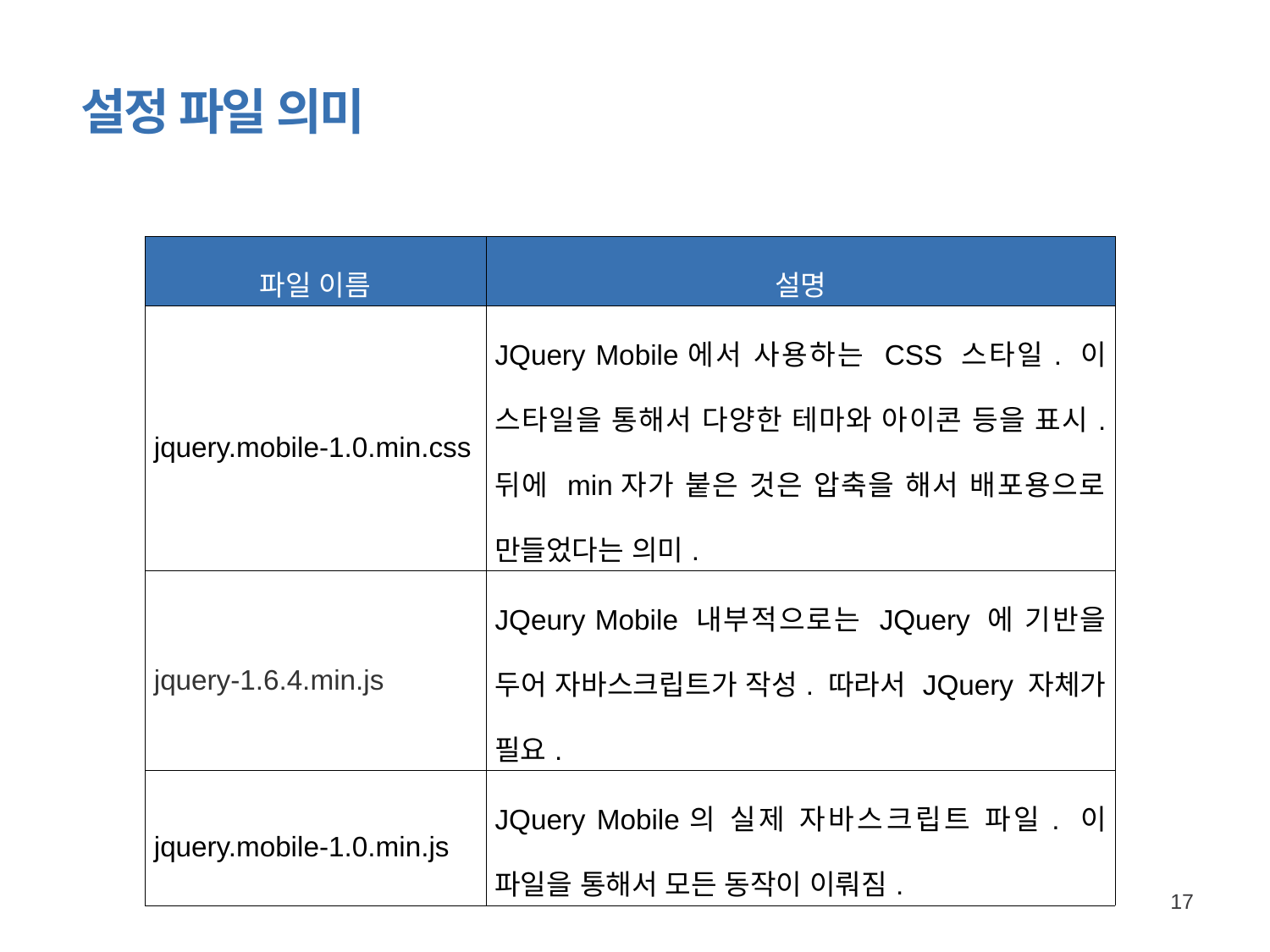

# 설정 파일 의미
| 파일 이름 | 설명 |
| --- | --- |
| jquery.mobile-1.0.min.css | JQuery Mobile에서 사용하는 CSS 스타일. 이 스타일을 통해서 다양한 테마와 아이콘 등을 표시. 뒤에 min자가 붙은 것은 압축을 해서 배포용으로 만들었다는 의미. |
| jquery-1.6.4.min.js | JQeury Mobile 내부적으로는 JQuery 에 기반을 두어 자바스크립트가 작성. 따라서 JQuery 자체가 필요. |
| jquery.mobile-1.0.min.js | JQuery Mobile의 실제 자바스크립트 파일. 이 파일을 통해서 모든 동작이 이뤄짐. |

17